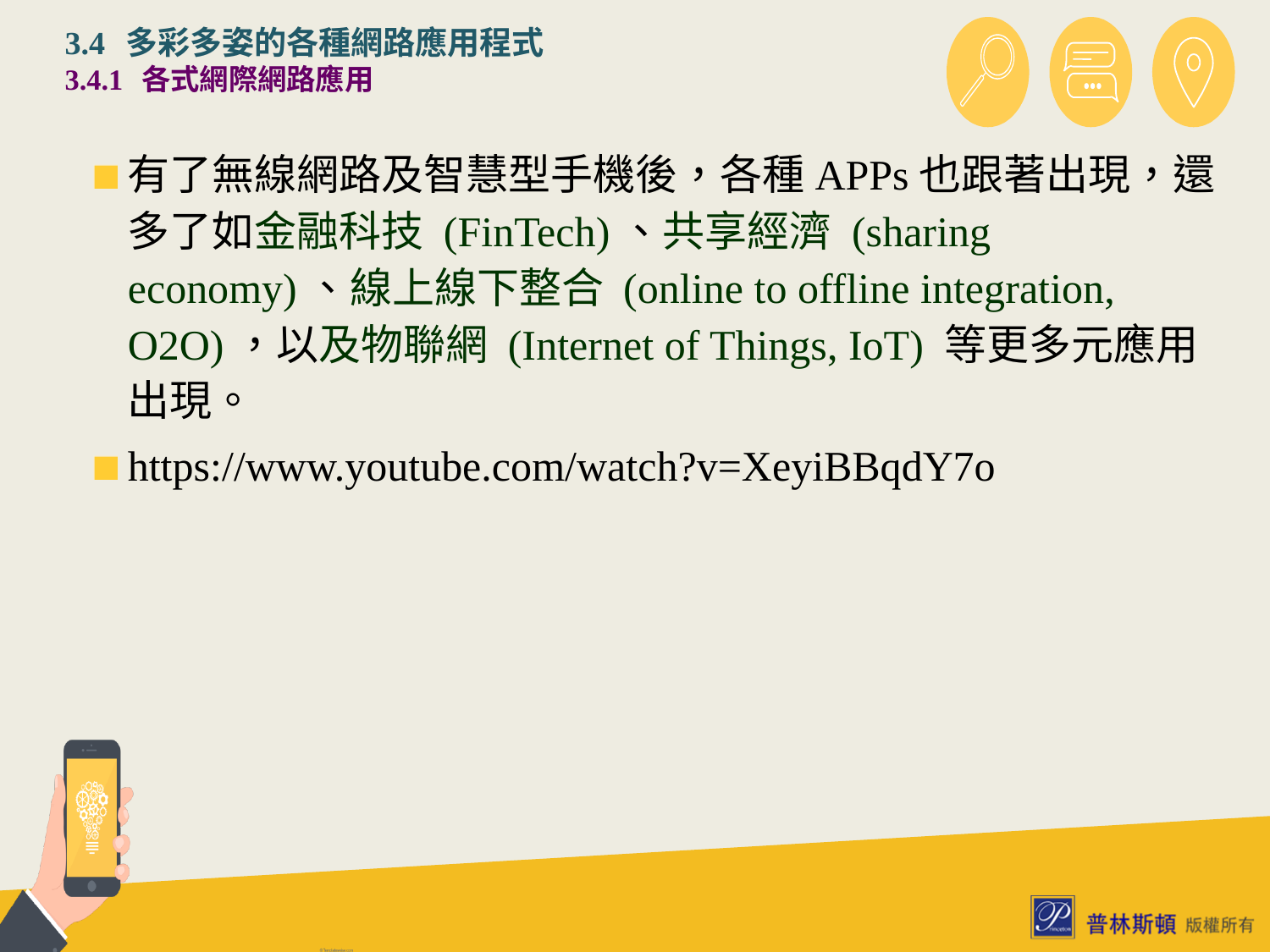

# 3.4  多彩多姿的各種網路應用程式 3.4.1  各式網際網路應用
有了無線網路及智慧型手機後，各種APPs也跟著出現，還多了如金融科技 (FinTech)、共享經濟 (sharing economy)、線上線下整合 (online to offline integration, O2O)，以及物聯網 (Internet of Things, IoT) 等更多元應用出現。
https://www.youtube.com/watch?v=XeyiBBqdY7o